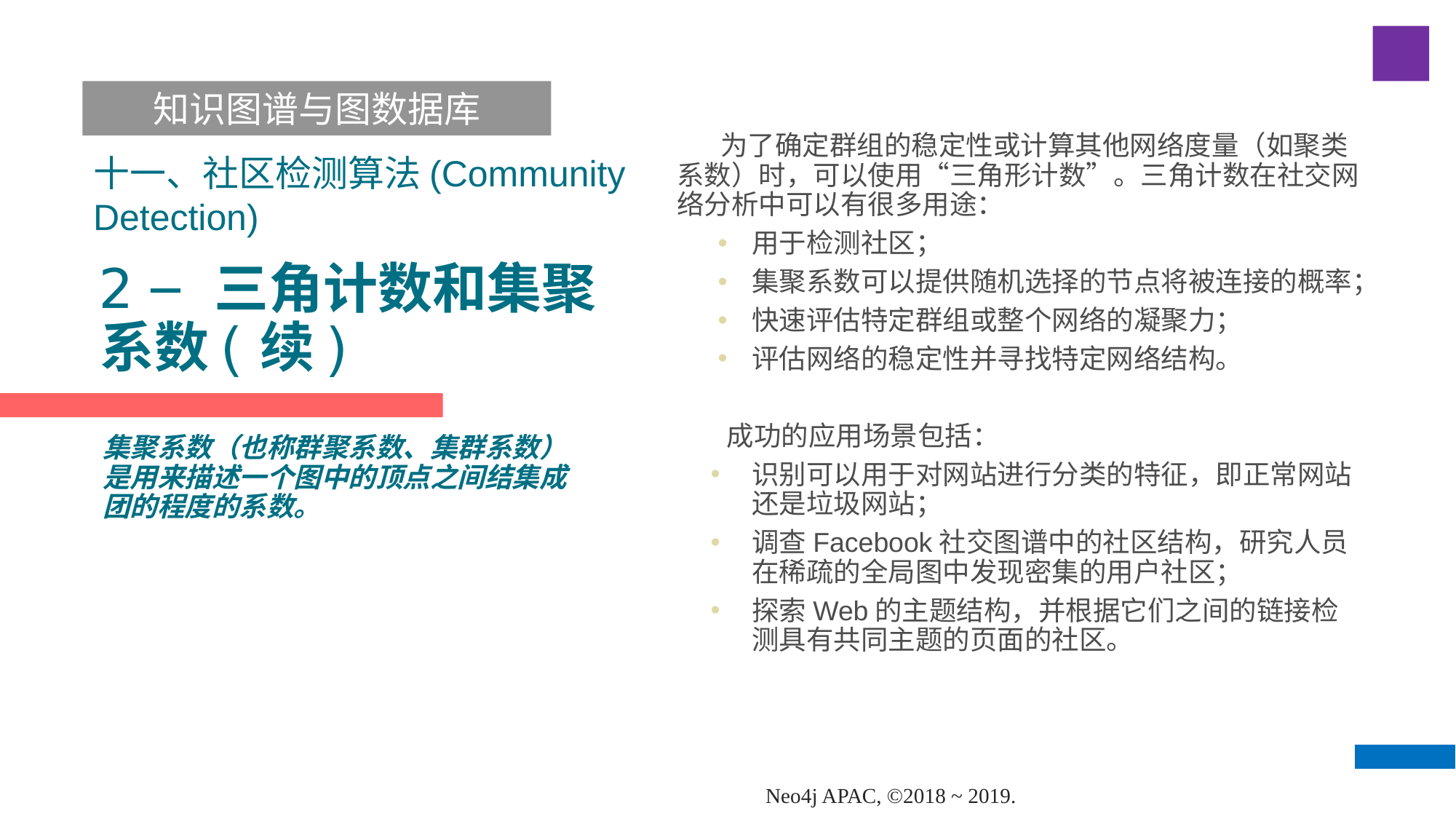

知识图谱与图数据库
      为了确定群组的稳定性或计算其他网络度量（如聚类系数）时，可以使用“三角形计数”。三角计数在社交网络分析中可以有很多用途：
用于检测社区；
集聚系数可以提供随机选择的节点将被连接的概率；
快速评估特定群组或整个网络的凝聚力；
评估网络的稳定性并寻找特定网络结构。

       成功的应用场景包括：
识别可以用于对网站进行分类的特征，即正常网站还是垃圾网站；
调查Facebook社交图谱中的社区结构，研究人员在稀疏的全局图中发现密集的用户社区；
探索Web的主题结构，并根据它们之间的链接检测具有共同主题的页面的社区。
十一、社区检测算法(Community Detection)
# 2 – 三角计数和集聚系数(续)
集聚系数（也称群聚系数、集群系数）是用来描述一个图中的顶点之间结集成团的程度的系数。